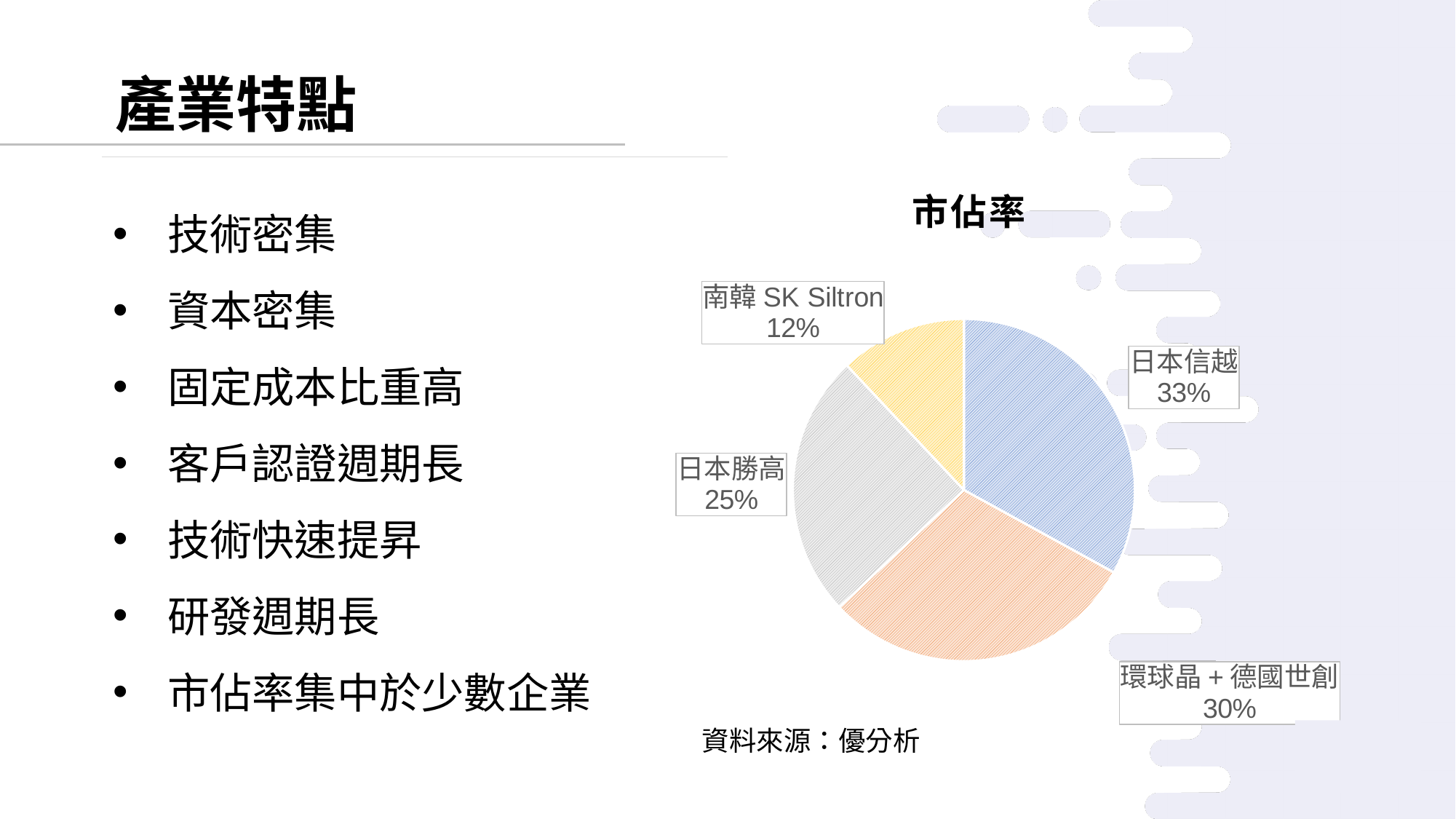

產業特點

### Chart: 市佔率

| Category | 市佔率 |
|---|---|
| 日本信越 | 33.0 |
| 環球晶+德國世創 | 30.0 |
| 日本勝高 | 25.0 |
| 南韓SK Siltron | 12.0 |
技術密集
資本密集
固定成本比重高
客戶認證週期長
技術快速提昇
研發週期長
市佔率集中於少數企業
資料來源：優分析